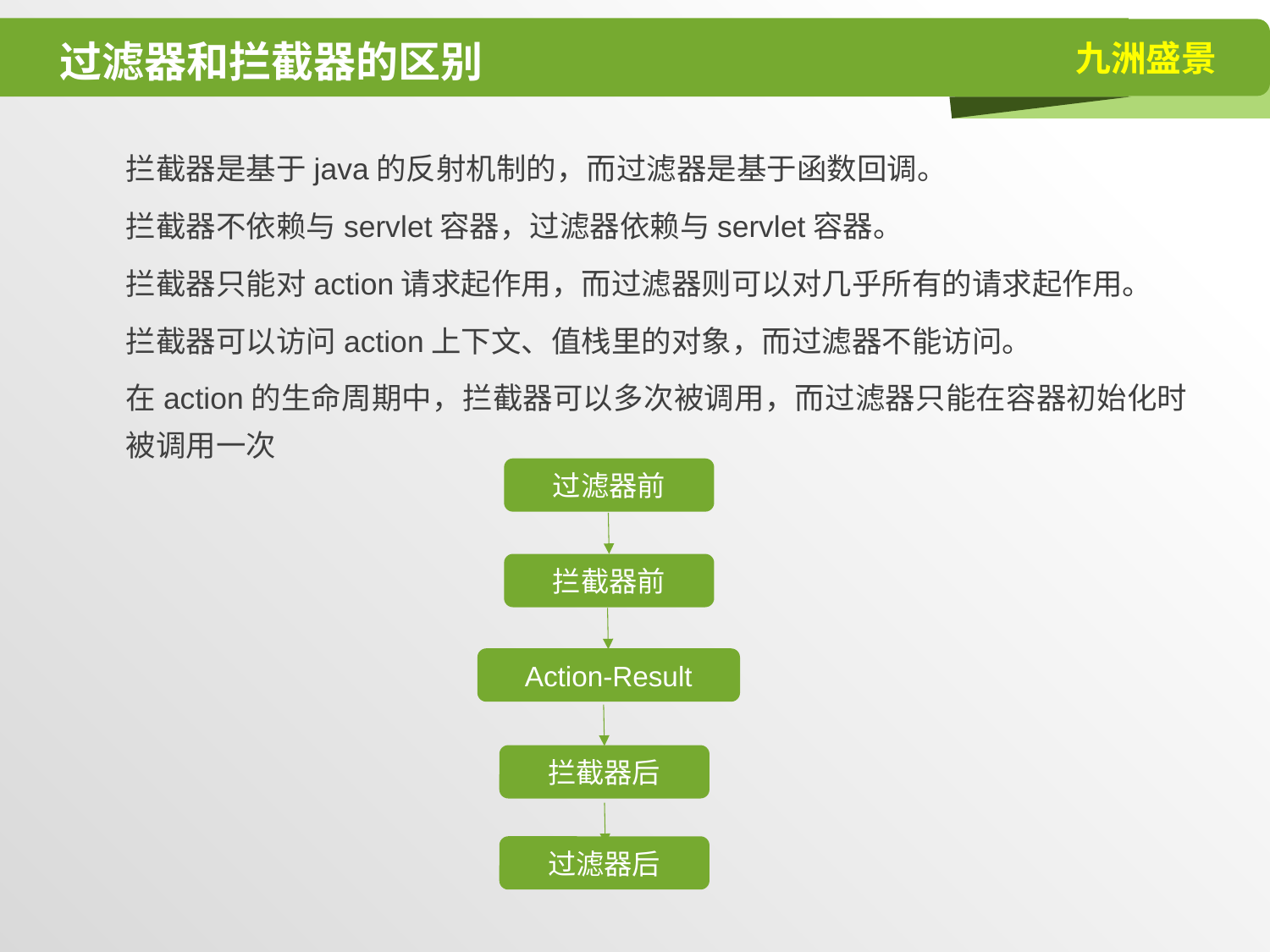

# 过滤器和拦截器的区别
拦截器是基于java的反射机制的，而过滤器是基于函数回调。
拦截器不依赖与servlet容器，过滤器依赖与servlet容器。
拦截器只能对action请求起作用，而过滤器则可以对几乎所有的请求起作用。
拦截器可以访问action上下文、值栈里的对象，而过滤器不能访问。
在action的生命周期中，拦截器可以多次被调用，而过滤器只能在容器初始化时被调用一次
过滤器前
拦截器前
Action-Result
拦截器后
过滤器后